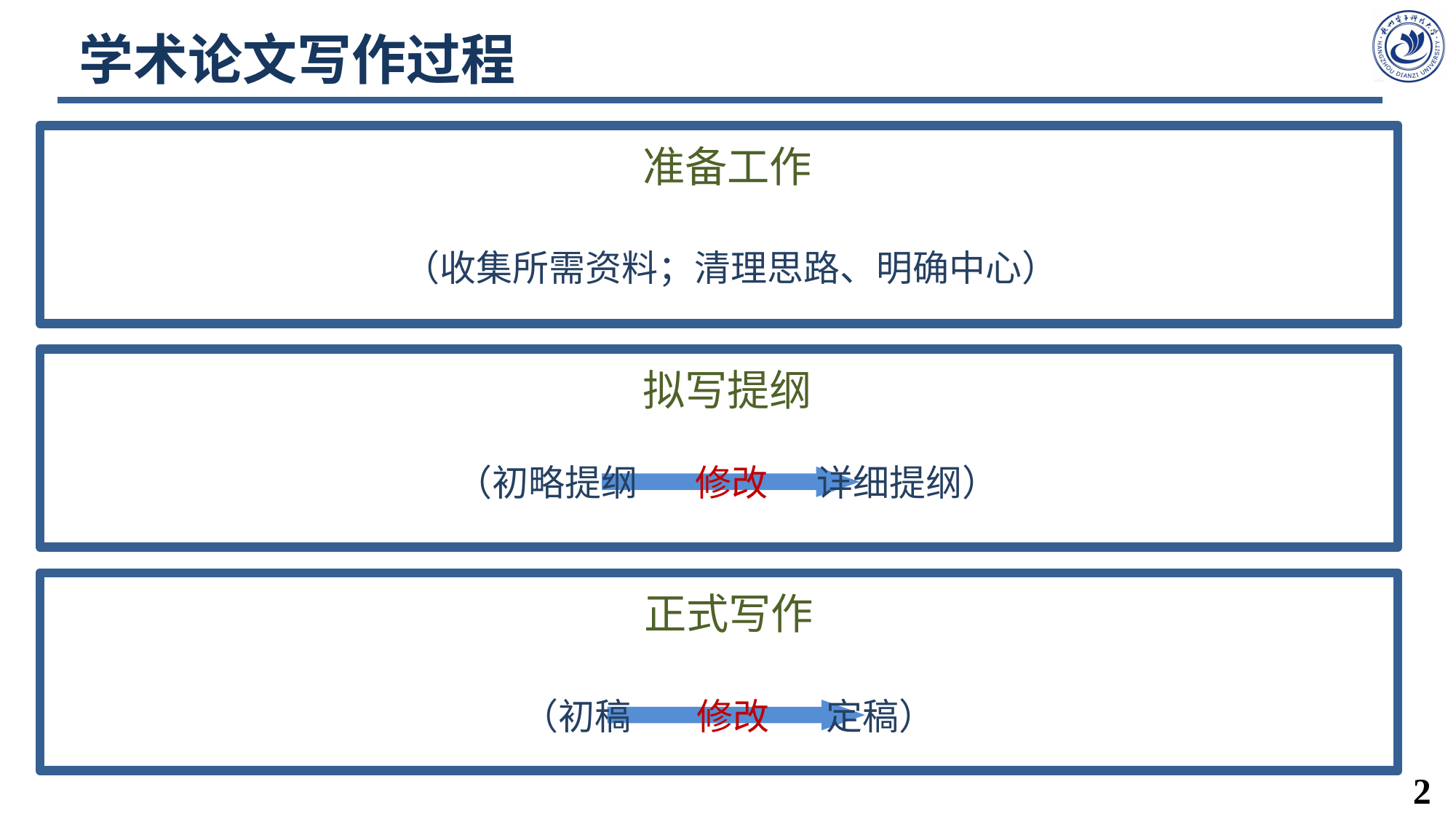

# 学术论文写作过程

准备工作
（收集所需资料；清理思路、明确中心）

拟写提纲
（初略提纲       修改      详细提纲）

正式写作
（初稿        修改       定稿）

2